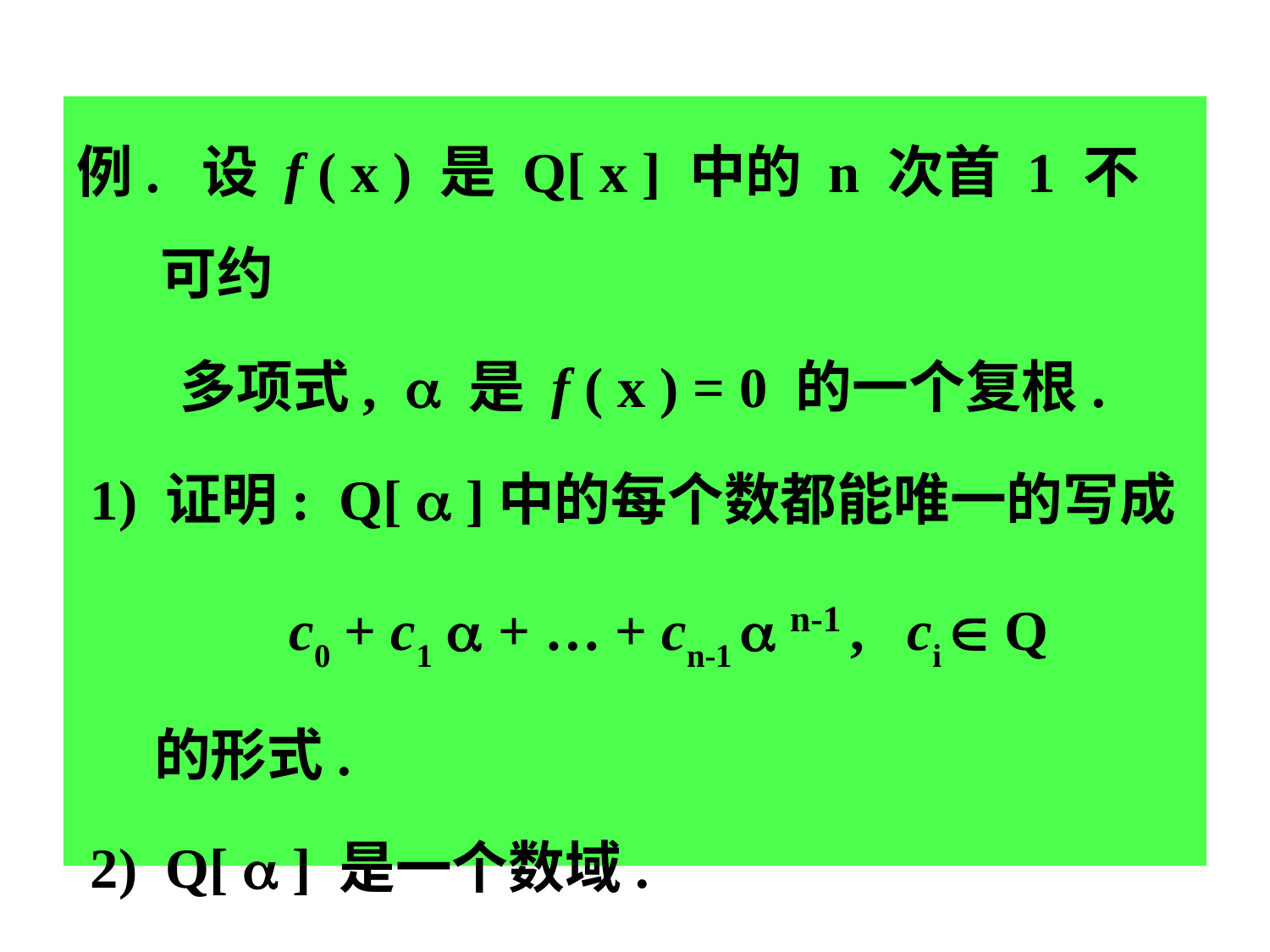

例.  设 f ( x ) 是 Q[ x ] 中的 n 次首 1 不可约
       多项式,  α 是 f ( x ) = 0 的一个复根.
 1) 证明:  Q[ α ]中的每个数都能唯一的写成
               c0 + c1 α + … + cn-1 α n-1 ,   ci ∈ Q
     的形式.
 2)  Q[ α ] 是一个数域.